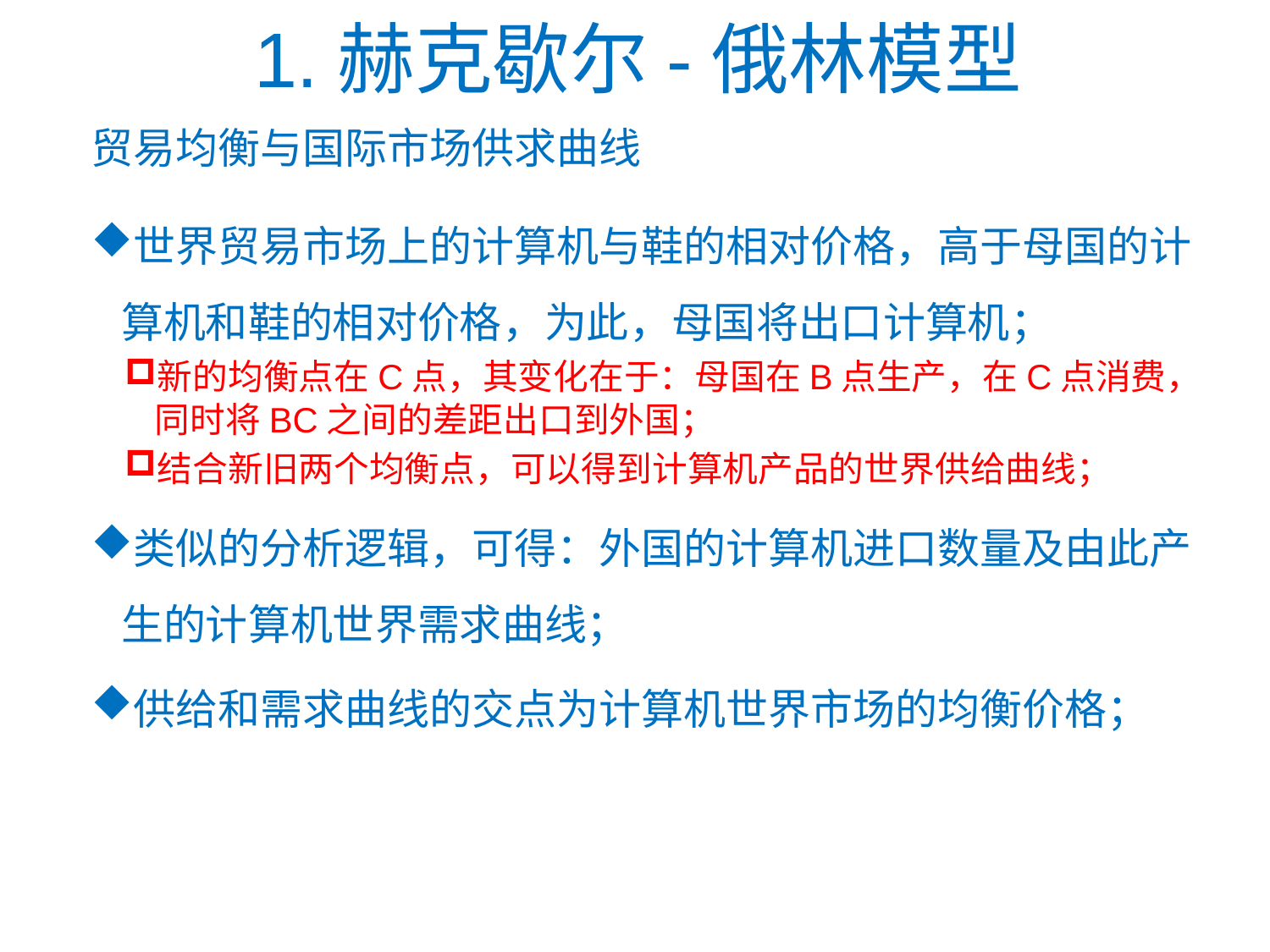

# 1.赫克歇尔-俄林模型
贸易均衡与国际市场供求曲线
世界贸易市场上的计算机与鞋的相对价格，高于母国的计算机和鞋的相对价格，为此，母国将出口计算机；
新的均衡点在C点，其变化在于：母国在B点生产，在C点消费，同时将BC之间的差距出口到外国；
结合新旧两个均衡点，可以得到计算机产品的世界供给曲线；
类似的分析逻辑，可得：外国的计算机进口数量及由此产生的计算机世界需求曲线；
供给和需求曲线的交点为计算机世界市场的均衡价格；